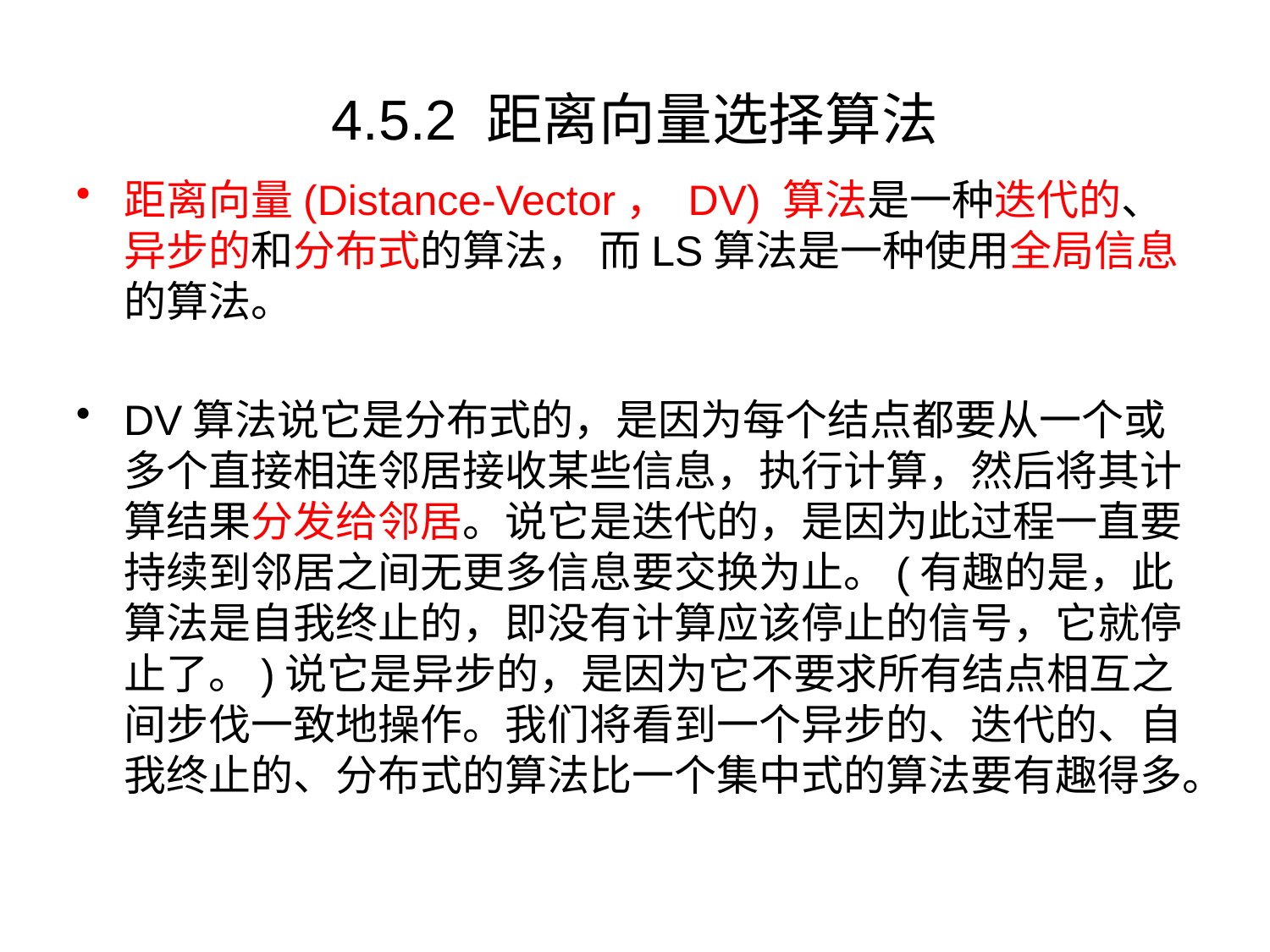

# 4.5.2 距离向量选择算法
距离向量(Distance-Vector， DV) 算法是一种迭代的、异步的和分布式的算法， 而LS算法是一种使用全局信息的算法。

DV算法说它是分布式的，是因为每个结点都要从一个或多个直接相连邻居接收某些信息，执行计算，然后将其计算结果分发给邻居。说它是迭代的，是因为此过程一直要持续到邻居之间无更多信息要交换为止。(有趣的是，此算法是自我终止的，即没有计算应该停止的信号，它就停止了。)说它是异步的，是因为它不要求所有结点相互之间步伐一致地操作。我们将看到一个异步的、迭代的、自我终止的、分布式的算法比一个集中式的算法要有趣得多。